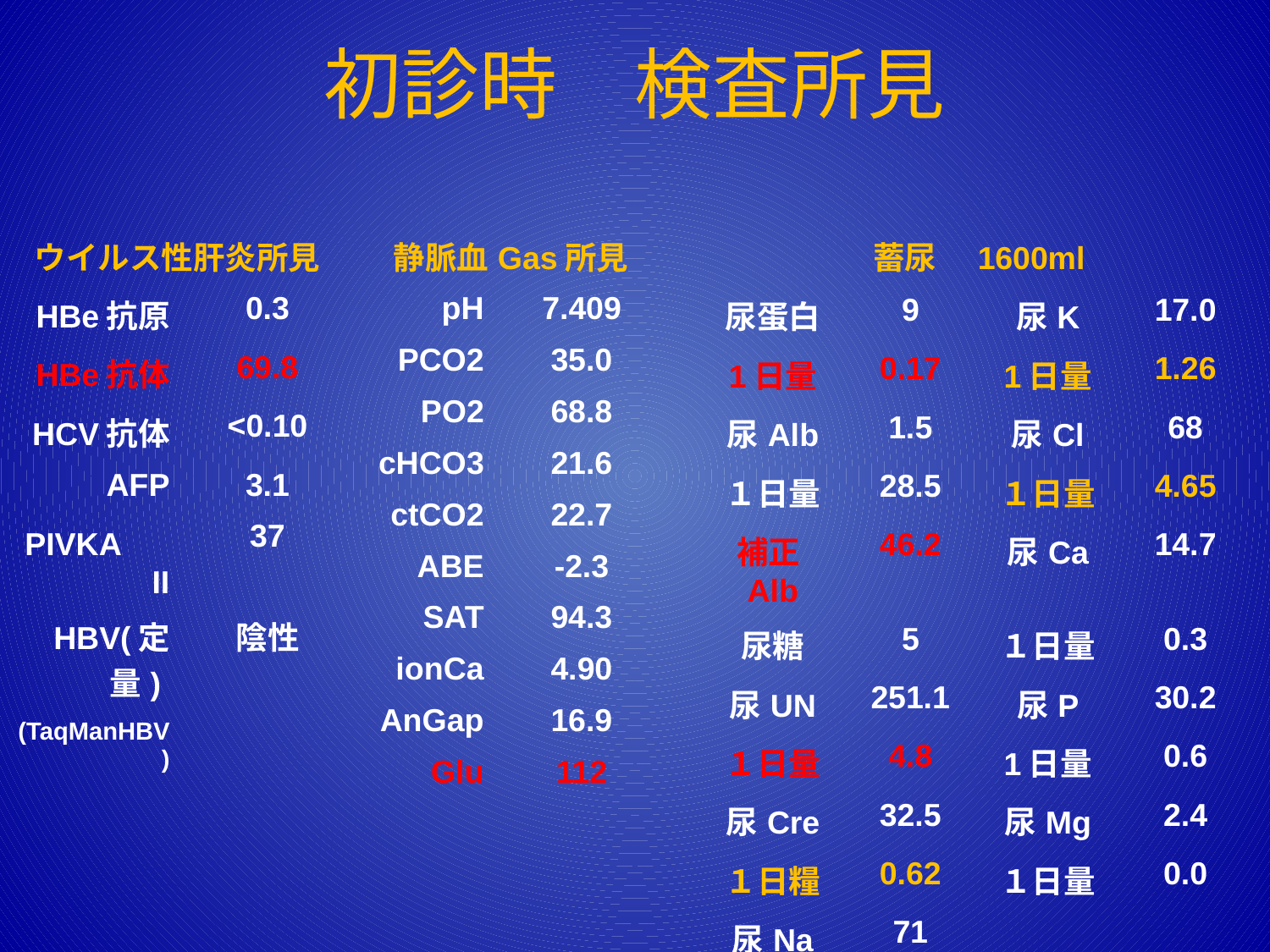

# 初診時　検査所見
| ウイルス性肝炎所見 |  |
| --- | --- |
| HBe抗原 | 0.3 |
| HBe抗体 | 69.8 |
| HCV抗体 | <0.10 |
| AFP | 3.1 |
| PIVKA　II | 37 |
| HBV(定量) | 陰性 |
| (TaqManHBV) |  |
|  |  |
|  |  |
| 静脈血Gas所見 |  |
| --- | --- |
| pH | 7.409 |
| PCO2 | 35.0 |
| PO2 | 68.8 |
| cHCO3 | 21.6 |
| ctCO2 | 22.7 |
| ABE | -2.3 |
| SAT | 94.3 |
| ionCa | 4.90 |
| AnGap | 16.9 |
| Glu | 112 |
| 蓄尿　1600ml |  |  |  |
| --- | --- | --- | --- |
| 尿蛋白 | 9 | 尿K | 17.0 |
| 1日量 | 0.17 | 1日量 | 1.26 |
| 尿Alb | 1.5 | 尿Cl | 68 |
| １日量 | 28.5 | １日量 | 4.65 |
| 補正Alb | 46.2 | 尿Ca | 14.7 |
| 尿糖 | 5 | １日量 | 0.3 |
| 尿UN | 251.1 | 尿P | 30.2 |
| １日量 | 4.8 | 1日量 | 0.6 |
| 尿Cre | 32.5 | 尿Mg | 2.4 |
| １日糧 | 0.62 | １日量 | 0.0 |
| 尿Na | 71 |  |  |
| １日量 | 3.10 |  |  |